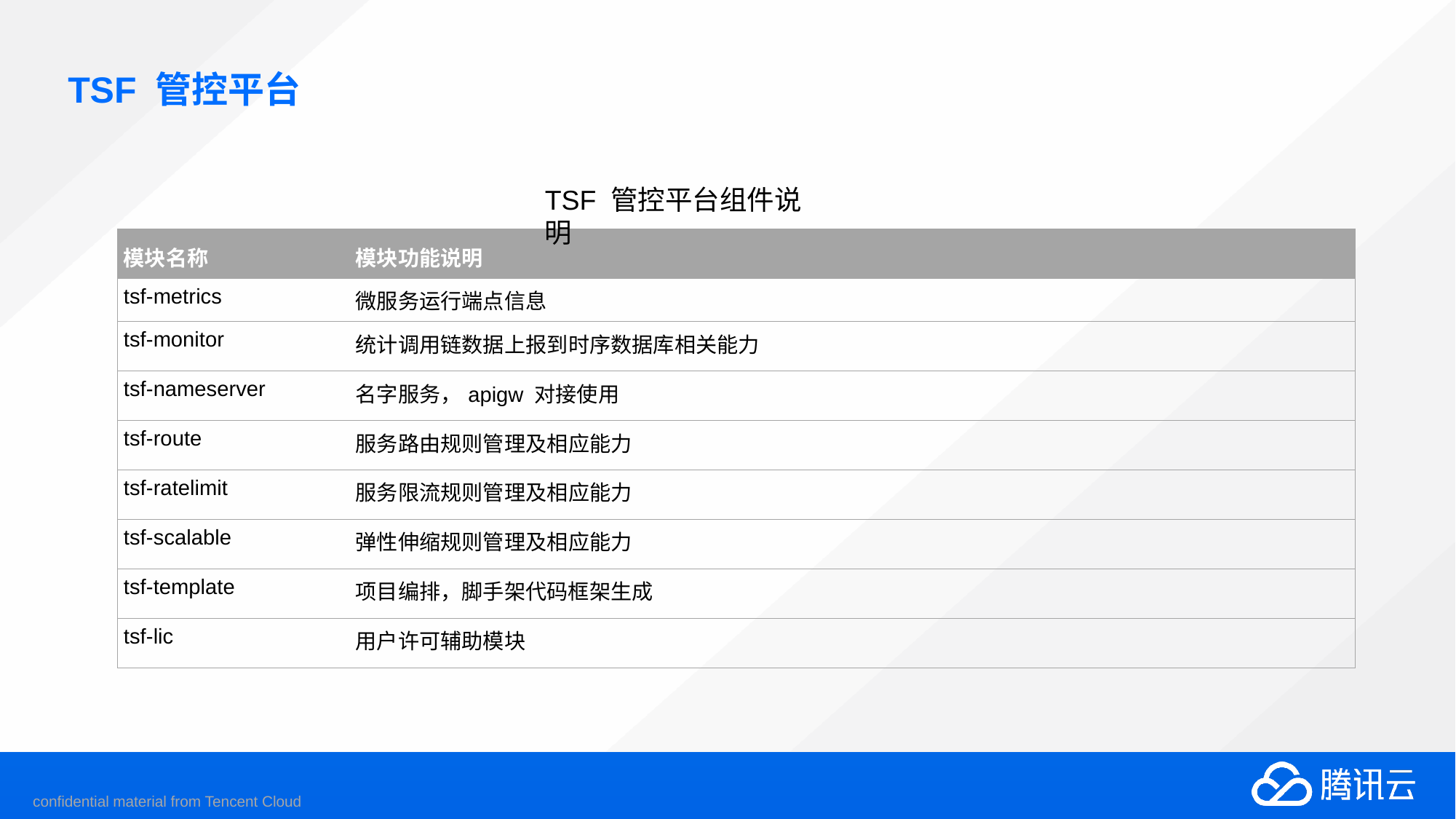

# TSF 管控平台
TSF 管控平台组件说明
| 模块名称 | 模块功能说明 |
| --- | --- |
| tsf-metrics | 微服务运行端点信息 |
| tsf-monitor | 统计调用链数据上报到时序数据库相关能力 |
| tsf-nameserver | 名字服务，apigw 对接使用 |
| tsf-route | 服务路由规则管理及相应能力 |
| tsf-ratelimit | 服务限流规则管理及相应能力 |
| tsf-scalable | 弹性伸缩规则管理及相应能力 |
| tsf-template | 项目编排，脚手架代码框架生成 |
| tsf-lic | 用户许可辅助模块 |